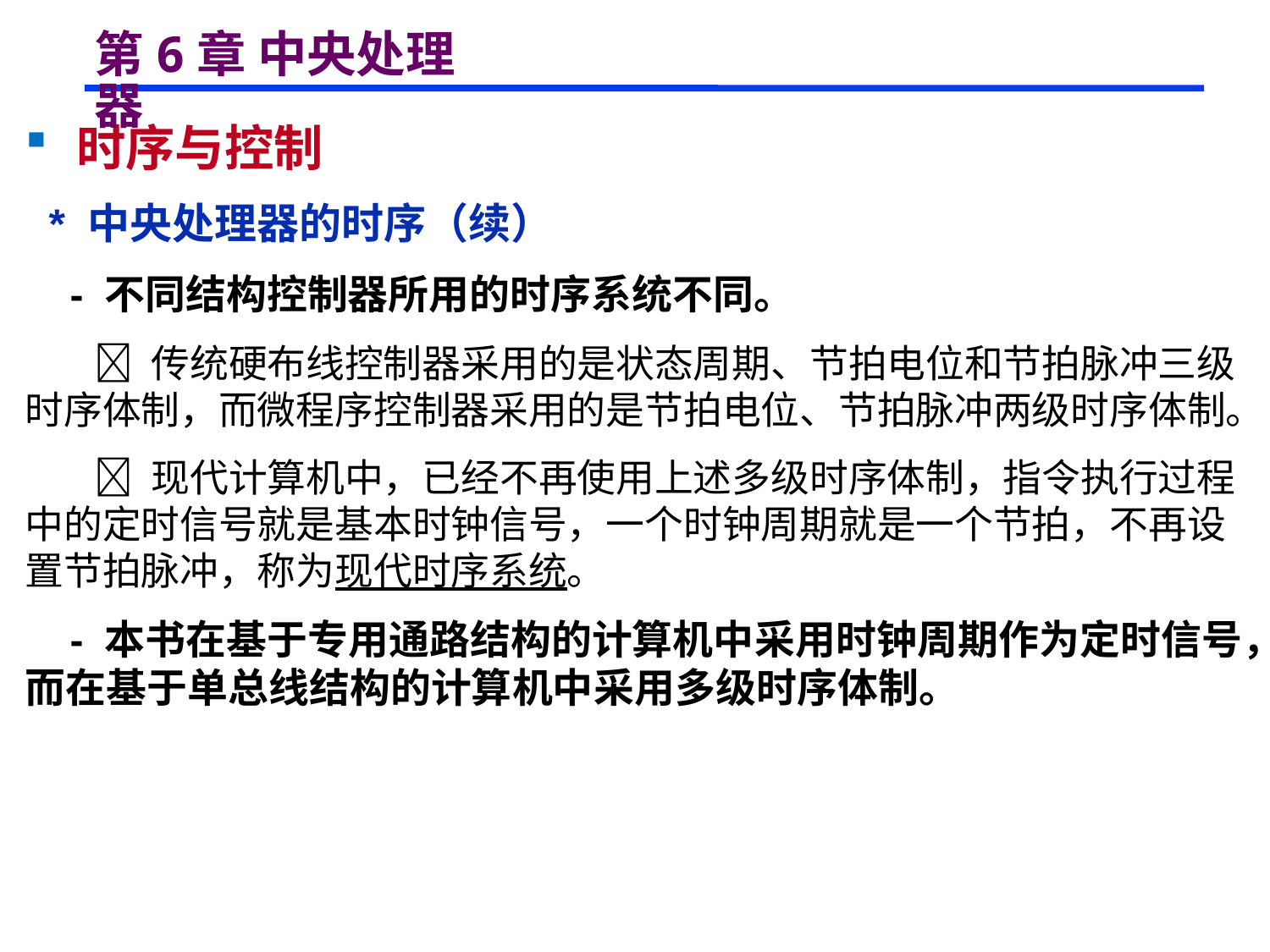

# 第6章 中央处理器
 时序与控制
  * 中央处理器的时序（续）
    - 不同结构控制器所用的时序系统不同。
        • 传统硬布线控制器采用的是状态周期、节拍电位和节拍脉冲三级时序体制，而微程序控制器采用的是节拍电位、节拍脉冲两级时序体制。
        • 现代计算机中，已经不再使用上述多级时序体制，指令执行过程中的定时信号就是基本时钟信号，一个时钟周期就是一个节拍，不再设置节拍脉冲，称为现代时序系统。
    - 本书在基于专用通路结构的计算机中采用时钟周期作为定时信号，而在基于单总线结构的计算机中采用多级时序体制。